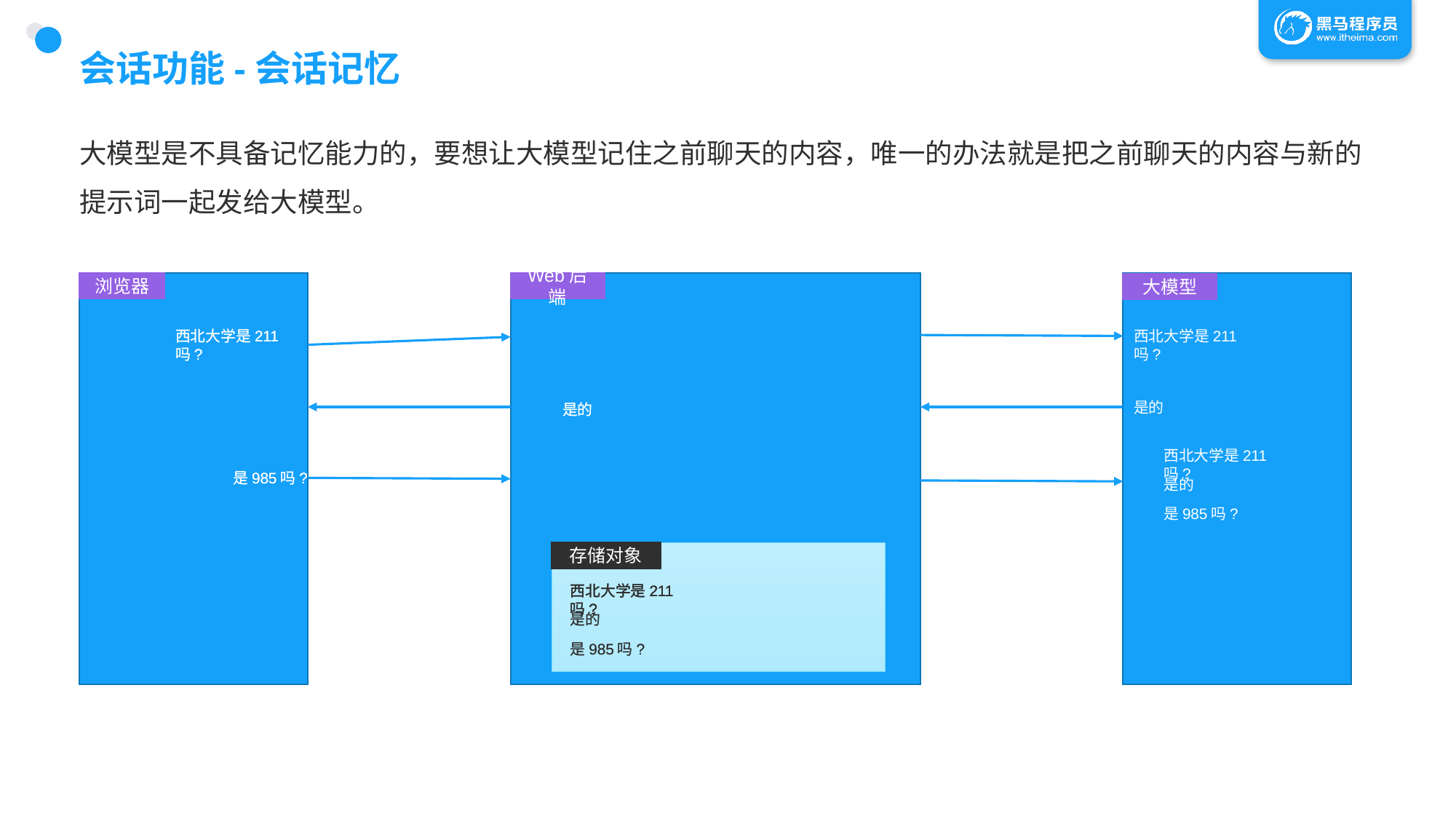

# 会话功能-会话记忆
大模型是不具备记忆能力的，要想让大模型记住之前聊天的内容，唯一的办法就是把之前聊天的内容与新的提示词一起发给大模型。

浏览器
Web后端

大模型
西北大学是211吗?
西北大学是211吗?
西北大学是211吗?
是的
是的
是的
西北大学是211吗?
是985吗?
是985吗?
是的
是985吗?
存储对象

西北大学是211吗?
西北大学是211吗?
西北大学是211吗?
是的
是的
是985吗?
是985吗?